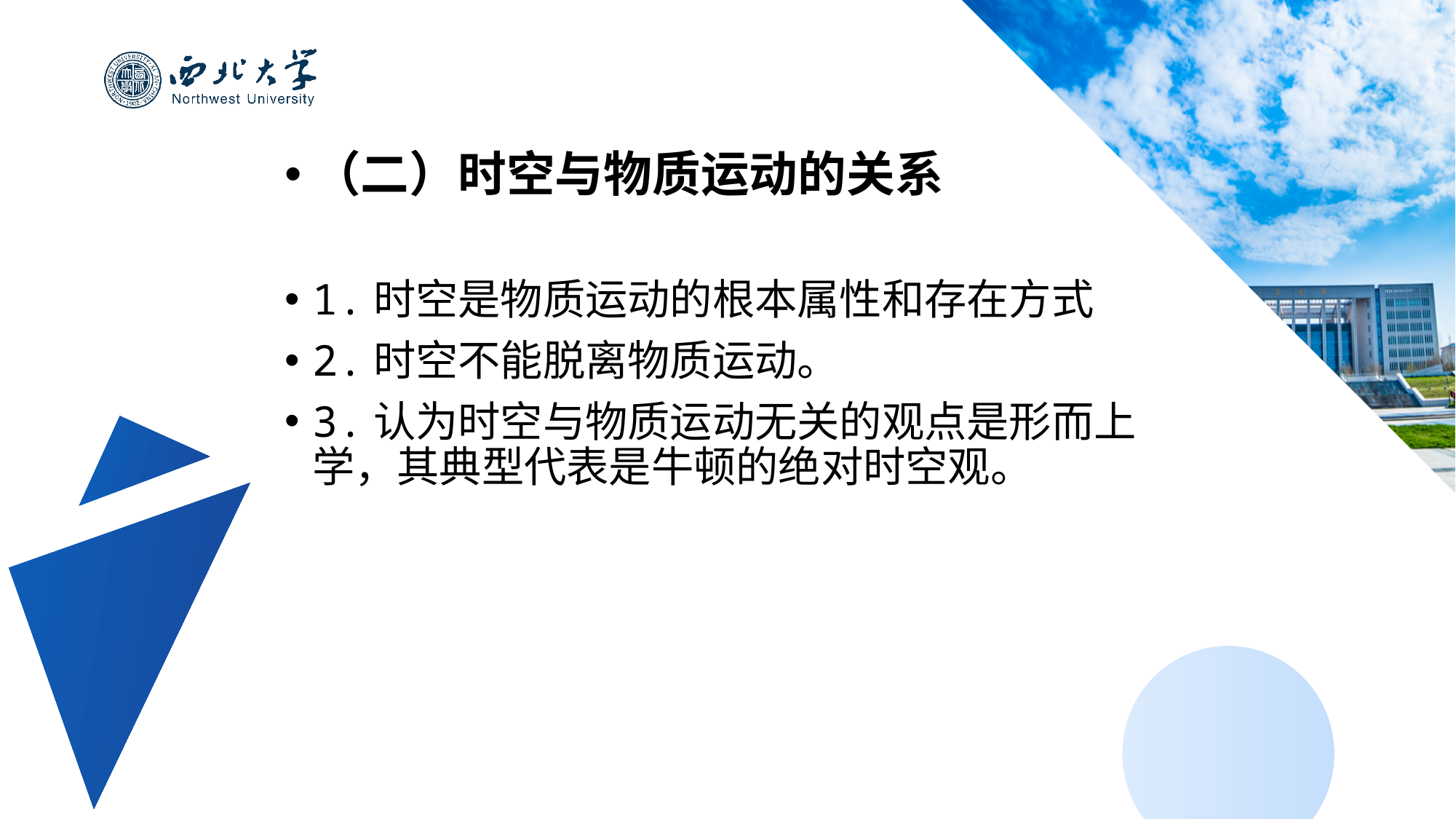

（二）时空与物质运动的关系

1.时空是物质运动的根本属性和存在方式
2.时空不能脱离物质运动。
3.认为时空与物质运动无关的观点是形而上学，其典型代表是牛顿的绝对时空观。